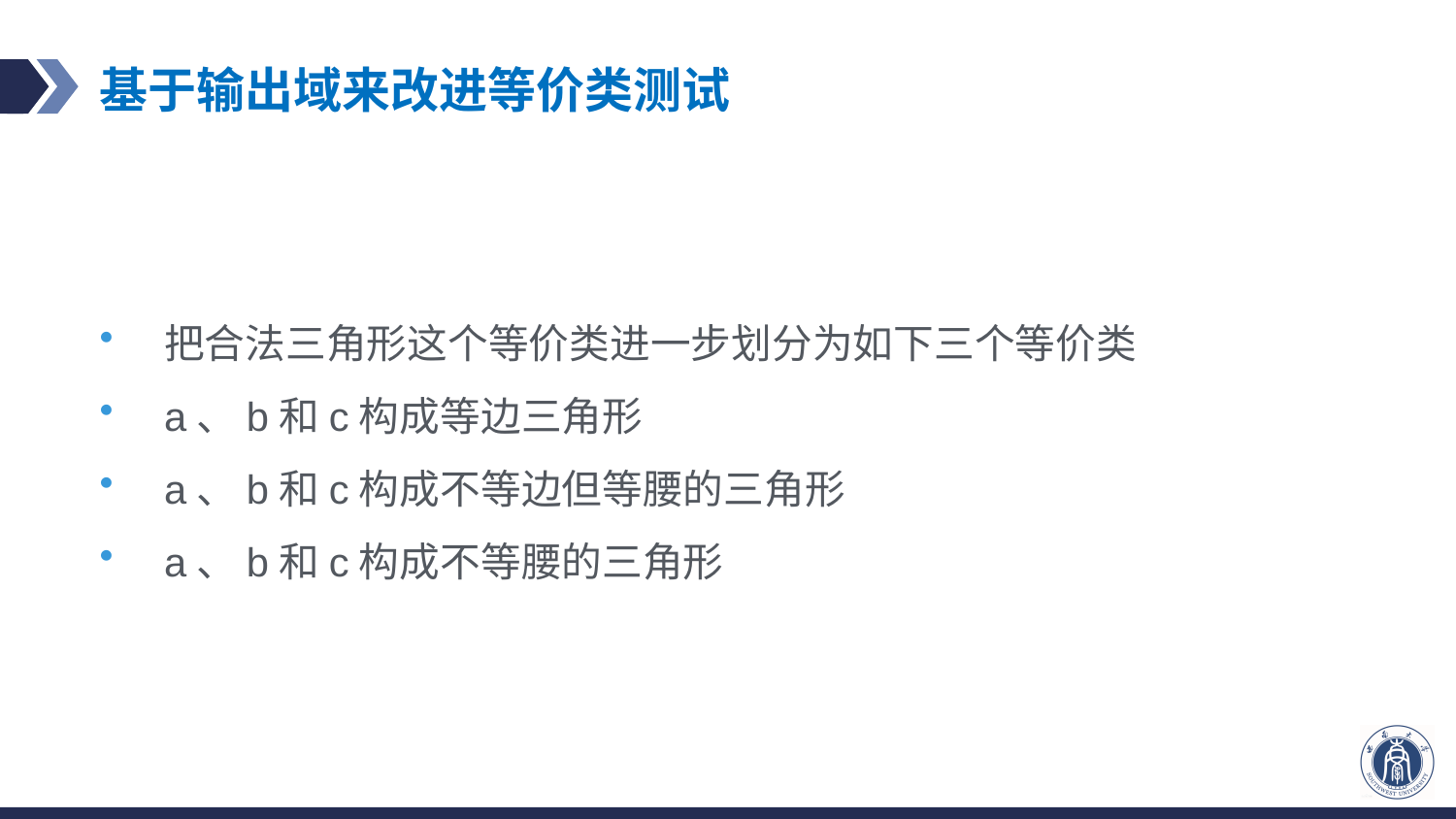

# 基于输出域来改进等价类测试
把合法三角形这个等价类进一步划分为如下三个等价类
a、b和c构成等边三角形
a、b和c构成不等边但等腰的三角形
a、b和c构成不等腰的三角形